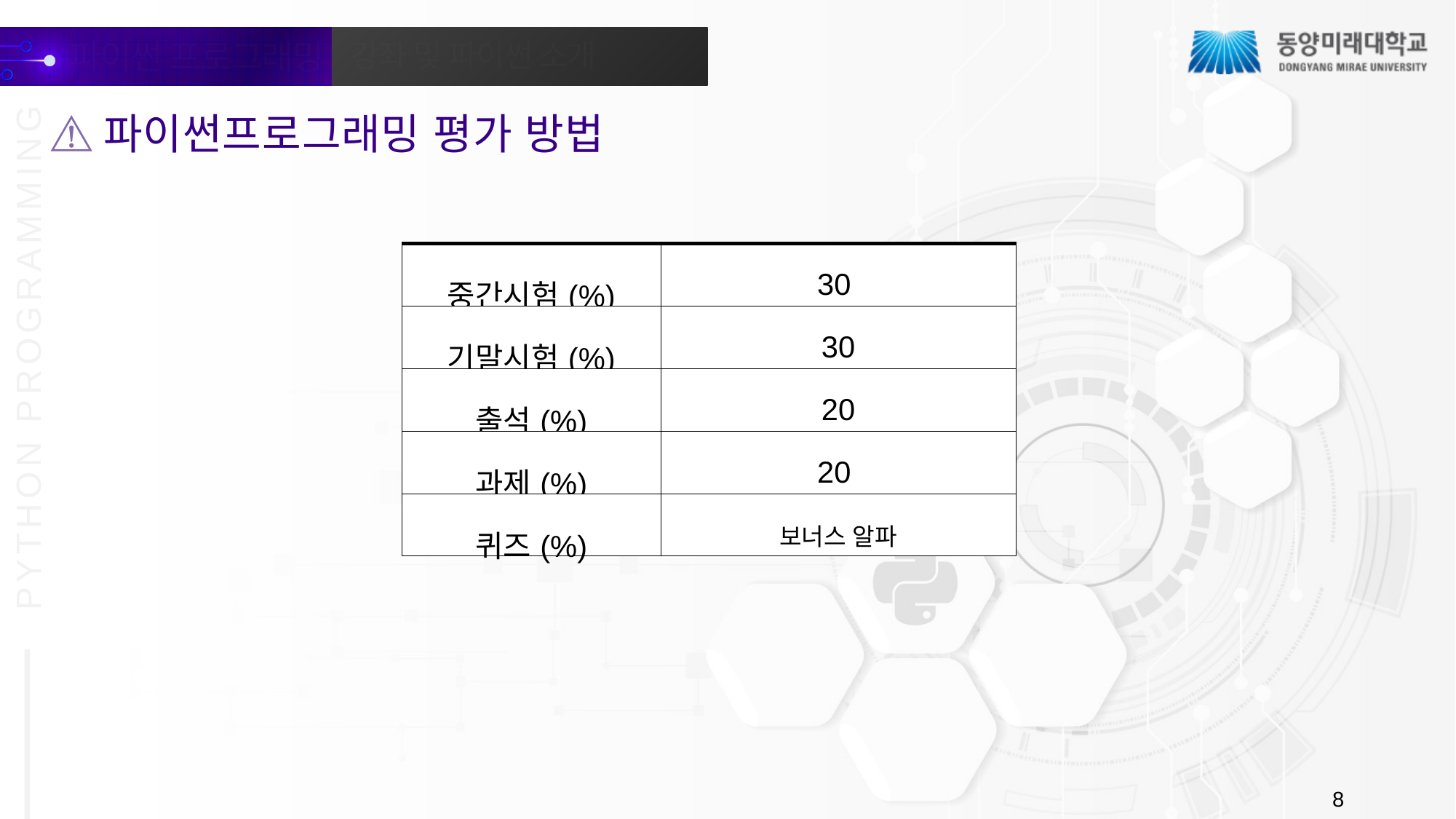

파이썬프로그래밍 평가 방법
| 중간시험(%) | 30 |
| --- | --- |
| 기말시험(%) | 30 |
| 출석(%) | 20 |
| 과제(%) | 20 |
| 퀴즈(%) | 보너스 알파 |
8